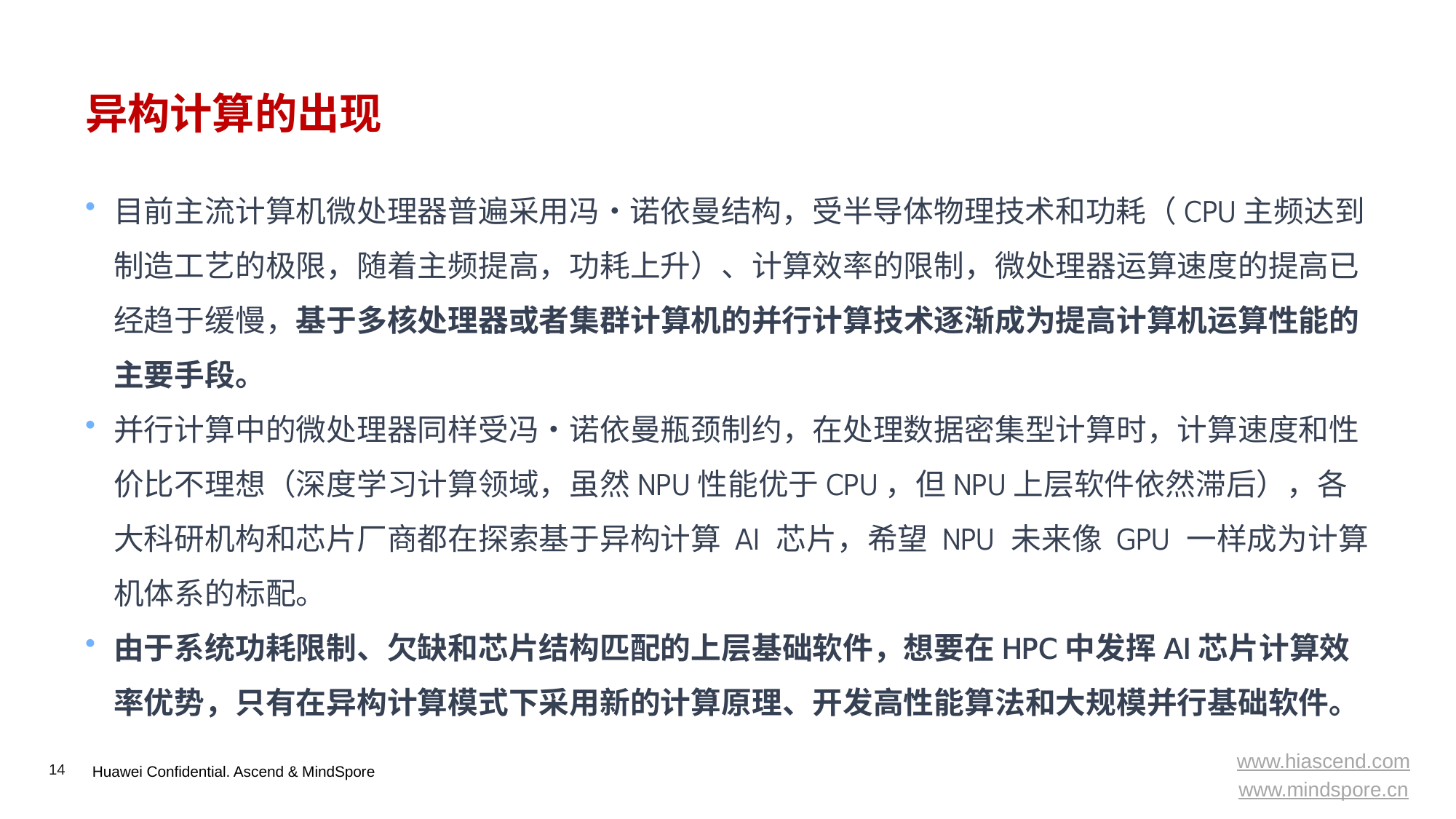

# 异构计算的出现
目前主流计算机微处理器普遍采用冯•诺依曼结构，受半导体物理技术和功耗（CPU主频达到制造工艺的极限，随着主频提高，功耗上升）、计算效率的限制，微处理器运算速度的提高已经趋于缓慢，基于多核处理器或者集群计算机的并行计算技术逐渐成为提高计算机运算性能的主要手段。
并行计算中的微处理器同样受冯•诺依曼瓶颈制约，在处理数据密集型计算时，计算速度和性价比不理想（深度学习计算领域，虽然NPU性能优于CPU，但NPU上层软件依然滞后），各大科研机构和芯片厂商都在探索基于异构计算 AI 芯片，希望 NPU 未来像 GPU 一样成为计算机体系的标配。
由于系统功耗限制、欠缺和芯片结构匹配的上层基础软件，想要在HPC中发挥AI芯片计算效率优势，只有在异构计算模式下采用新的计算原理、开发高性能算法和大规模并行基础软件。